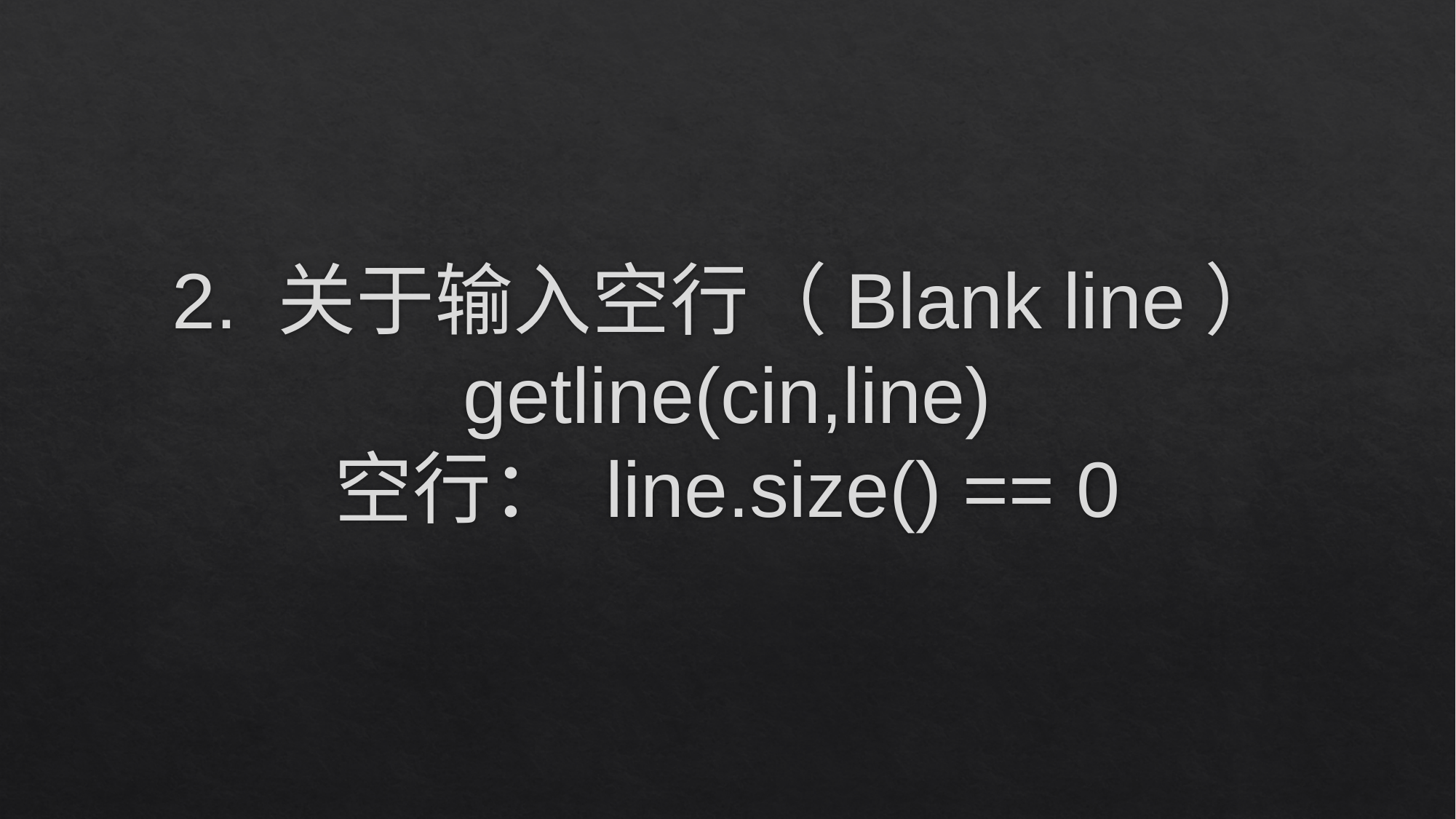

# 2. 关于输入空行（Blank line） getline(cin,line) 空行： line.size() == 0